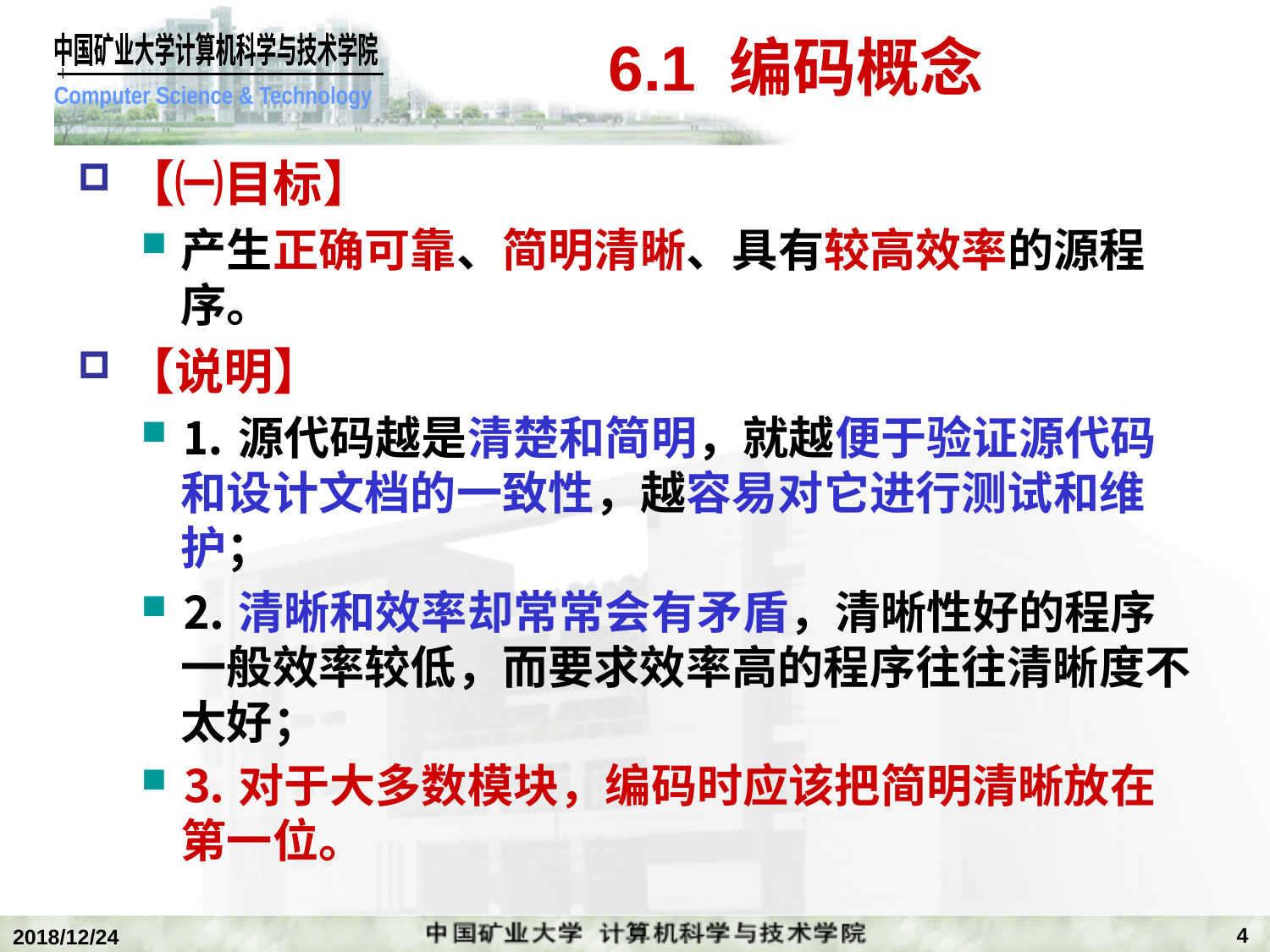

# 6.1 编码概念
【㈠目标】
产生正确可靠、简明清晰、具有较高效率的源程序。
【说明】
⒈源代码越是清楚和简明，就越便于验证源代码和设计文档的一致性，越容易对它进行测试和维护；
⒉清晰和效率却常常会有矛盾，清晰性好的程序一般效率较低，而要求效率高的程序往往清晰度不太好；
⒊对于大多数模块，编码时应该把简明清晰放在第一位。
4
2018/12/24